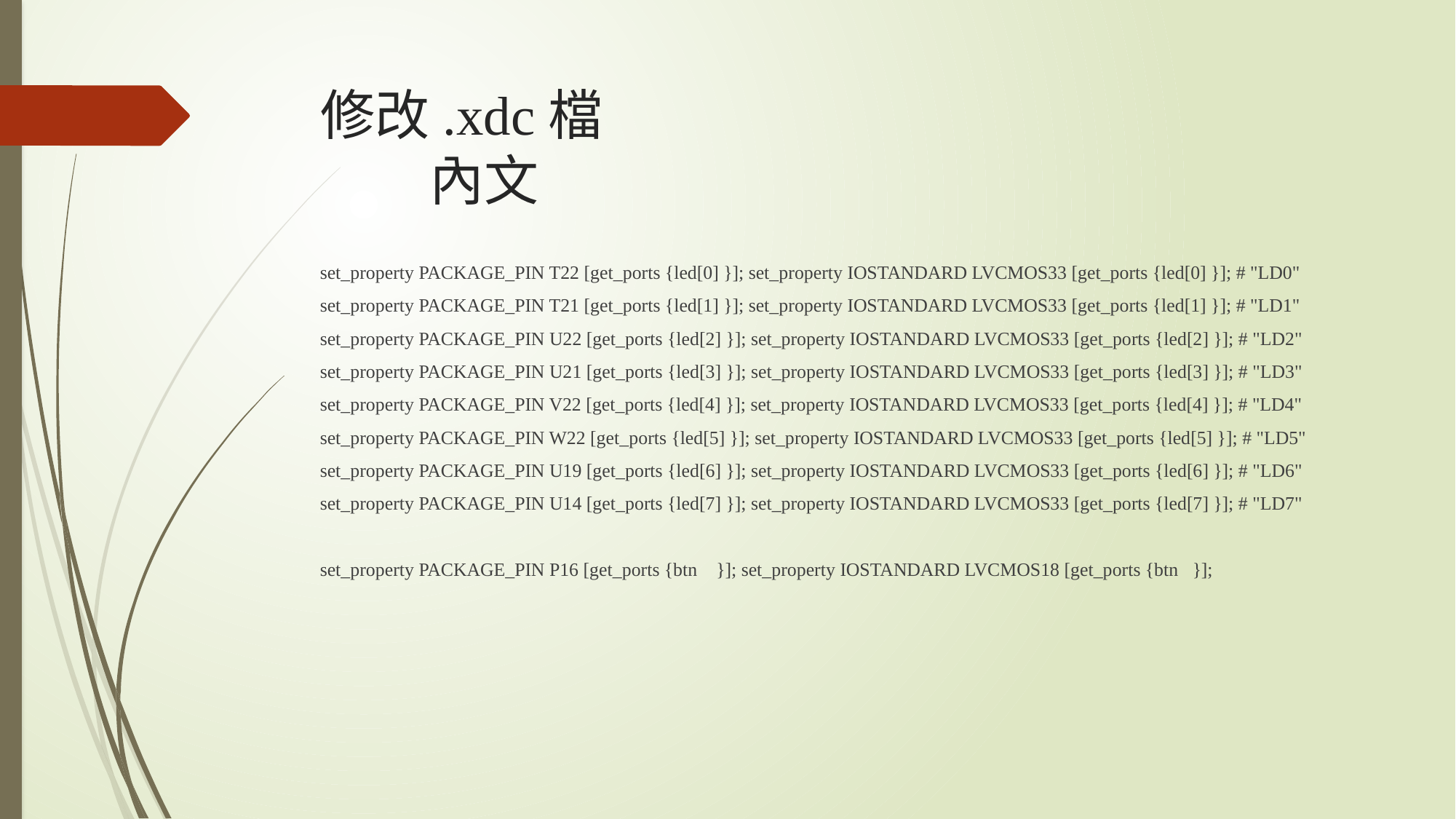

# 修改.xdc檔 內文
set_property PACKAGE_PIN T22 [get_ports {led[0] }]; set_property IOSTANDARD LVCMOS33 [get_ports {led[0] }]; # "LD0"
set_property PACKAGE_PIN T21 [get_ports {led[1] }]; set_property IOSTANDARD LVCMOS33 [get_ports {led[1] }]; # "LD1"
set_property PACKAGE_PIN U22 [get_ports {led[2] }]; set_property IOSTANDARD LVCMOS33 [get_ports {led[2] }]; # "LD2"
set_property PACKAGE_PIN U21 [get_ports {led[3] }]; set_property IOSTANDARD LVCMOS33 [get_ports {led[3] }]; # "LD3"
set_property PACKAGE_PIN V22 [get_ports {led[4] }]; set_property IOSTANDARD LVCMOS33 [get_ports {led[4] }]; # "LD4"
set_property PACKAGE_PIN W22 [get_ports {led[5] }]; set_property IOSTANDARD LVCMOS33 [get_ports {led[5] }]; # "LD5"
set_property PACKAGE_PIN U19 [get_ports {led[6] }]; set_property IOSTANDARD LVCMOS33 [get_ports {led[6] }]; # "LD6"
set_property PACKAGE_PIN U14 [get_ports {led[7] }]; set_property IOSTANDARD LVCMOS33 [get_ports {led[7] }]; # "LD7"

set_property PACKAGE_PIN P16 [get_ports {btn    }]; set_property IOSTANDARD LVCMOS18 [get_ports {btn   }];